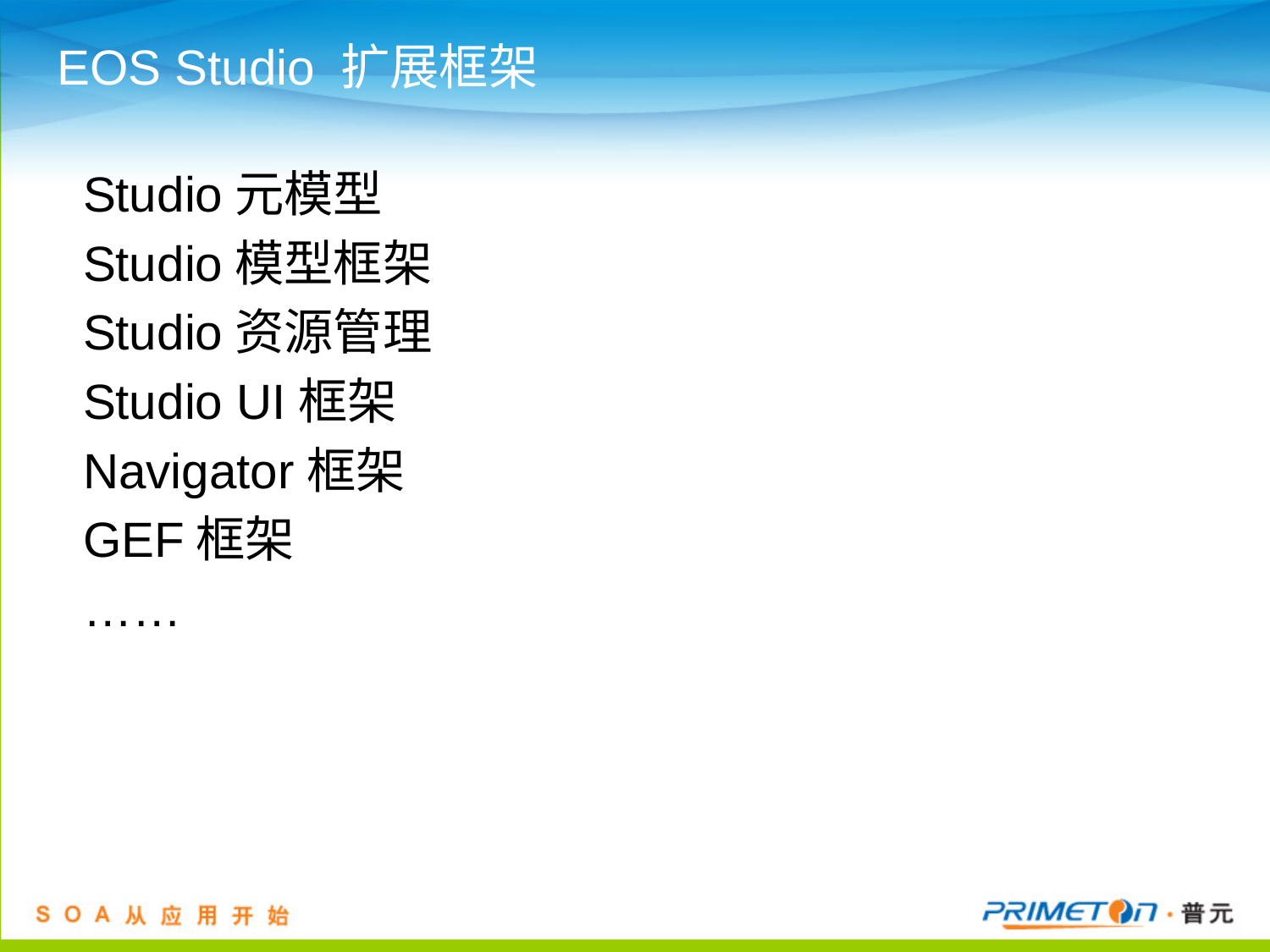

# EOS Studio 扩展框架
Studio元模型
Studio模型框架
Studio资源管理
Studio UI框架
Navigator框架
GEF框架
……